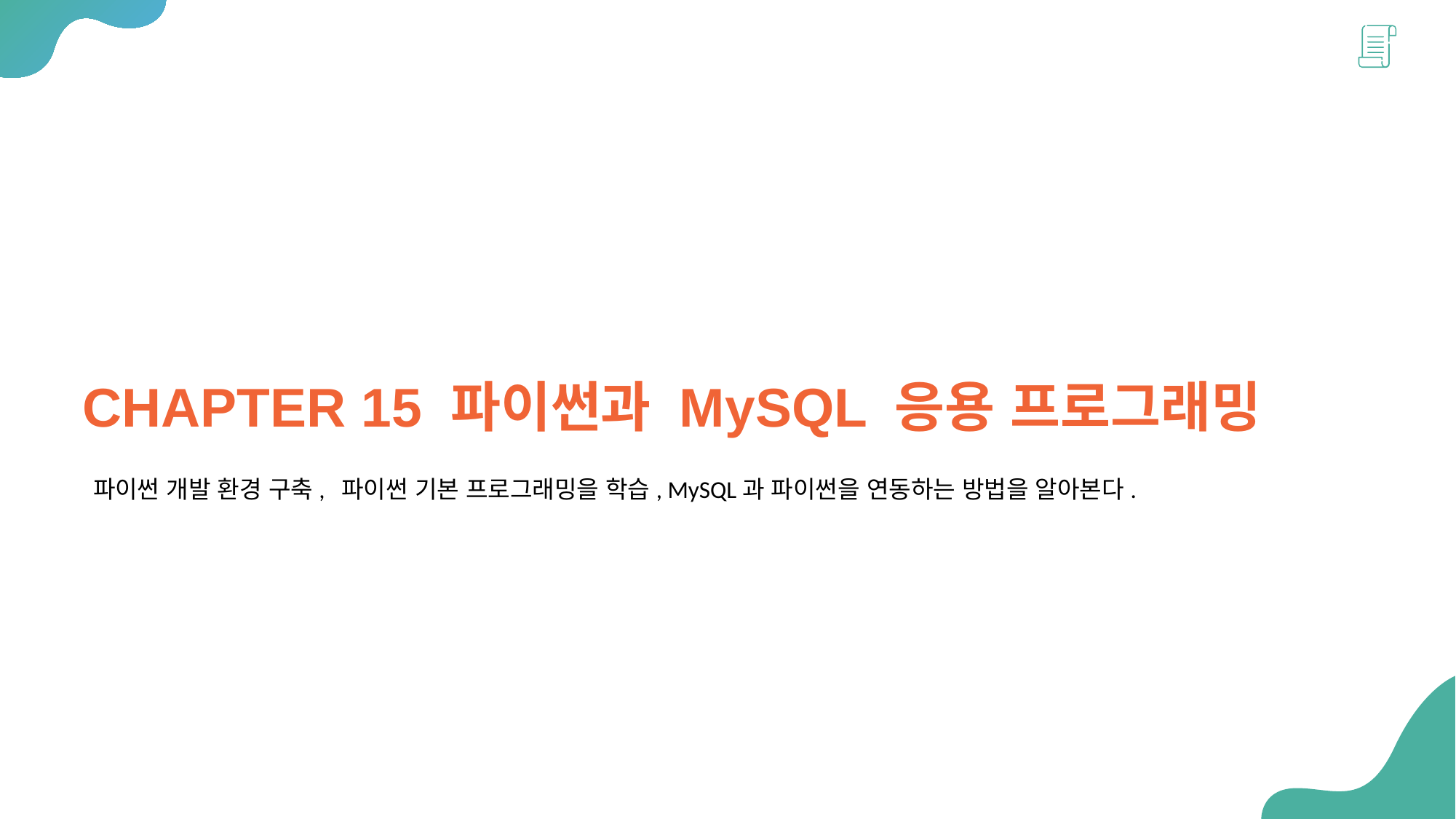

CHAPTER 15 파이썬과 MySQL 응용 프로그래밍
파이썬 개발 환경 구축,  파이썬 기본 프로그래밍을 학습, MySQL과 파이썬을 연동하는 방법을 알아본다.